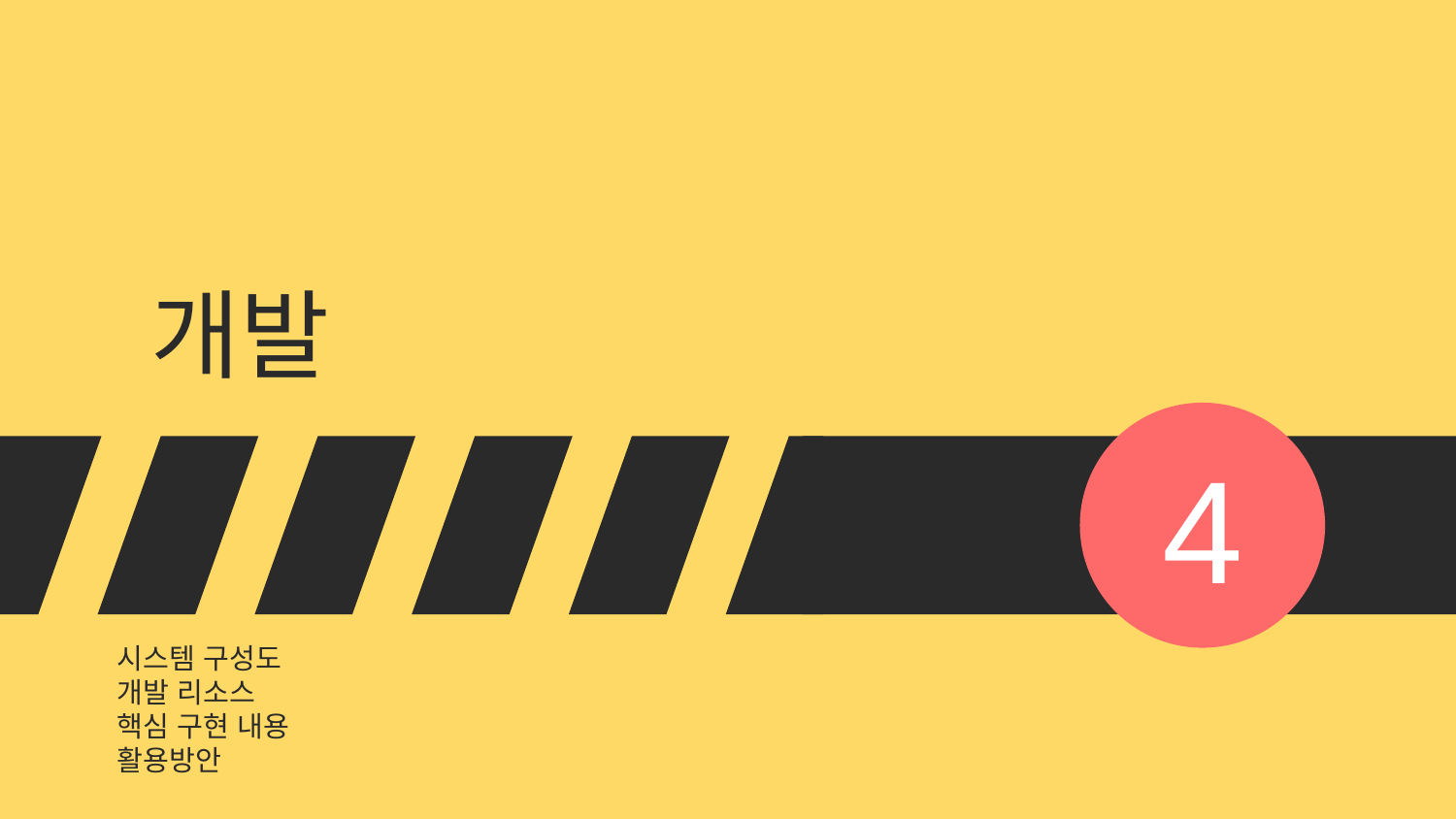

# 개발

4
시스템 구성도
개발 리소스
핵심 구현 내용
활용방안